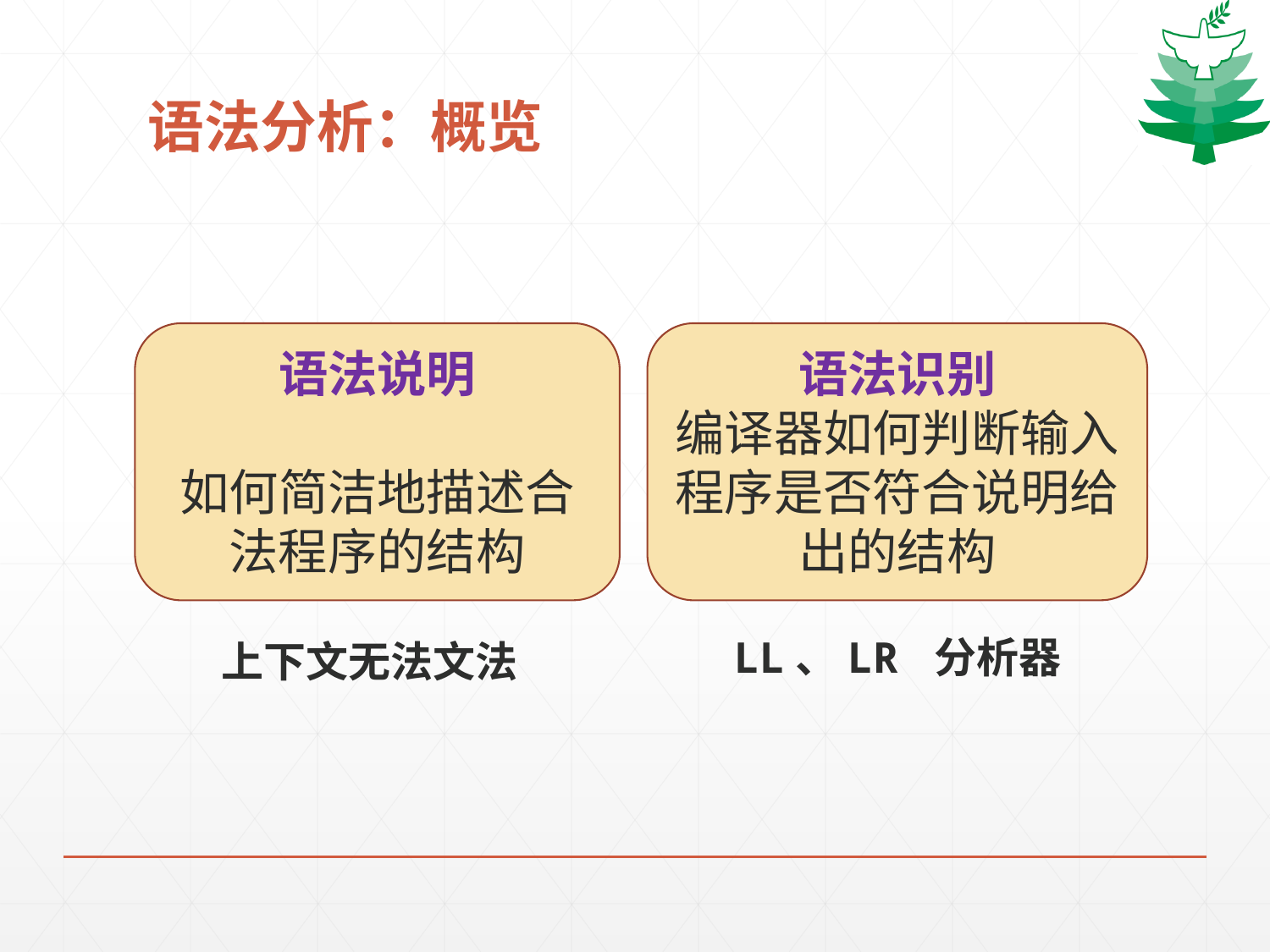

# 语法分析：概览
语法说明

如何简洁地描述合法程序的结构
语法识别
编译器如何判断输入程序是否符合说明给出的结构
LL、LR 分析器
上下文无法文法